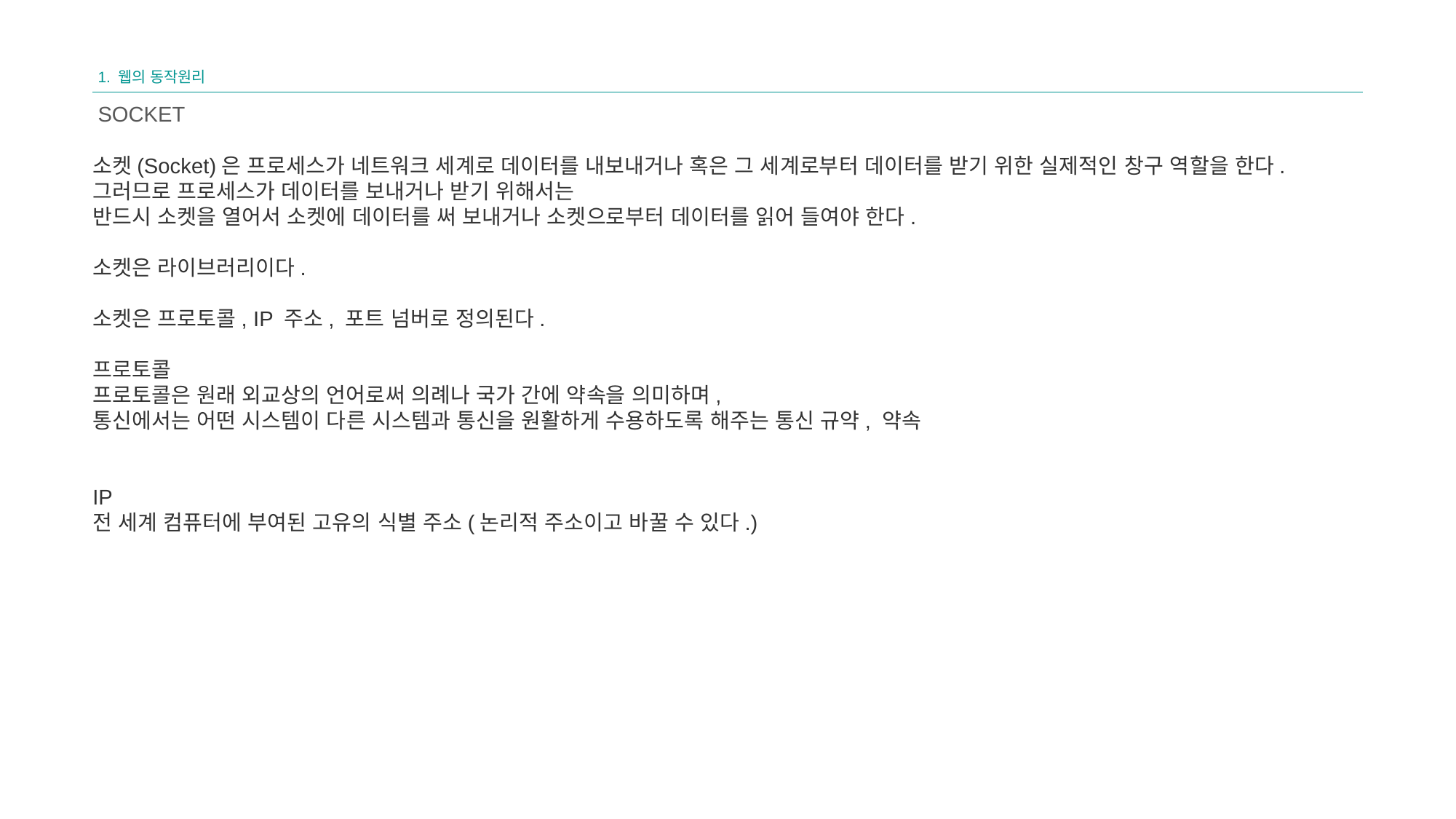

1. 웹의 동작원리
SOCKET
소켓(Socket)은 프로세스가 네트워크 세계로 데이터를 내보내거나 혹은 그 세계로부터 데이터를 받기 위한 실제적인 창구 역할을 한다.
그러므로 프로세스가 데이터를 보내거나 받기 위해서는
반드시 소켓을 열어서 소켓에 데이터를 써 보내거나 소켓으로부터 데이터를 읽어 들여야 한다.

소켓은 라이브러리이다.

소켓은 프로토콜, IP 주소, 포트 넘버로 정의된다.

프로토콜
프로토콜은 원래 외교상의 언어로써 의례나 국가 간에 약속을 의미하며,
통신에서는 어떤 시스템이 다른 시스템과 통신을 원활하게 수용하도록 해주는 통신 규약, 약속

IP
전 세계 컴퓨터에 부여된 고유의 식별 주소(논리적 주소이고 바꿀 수 있다.)